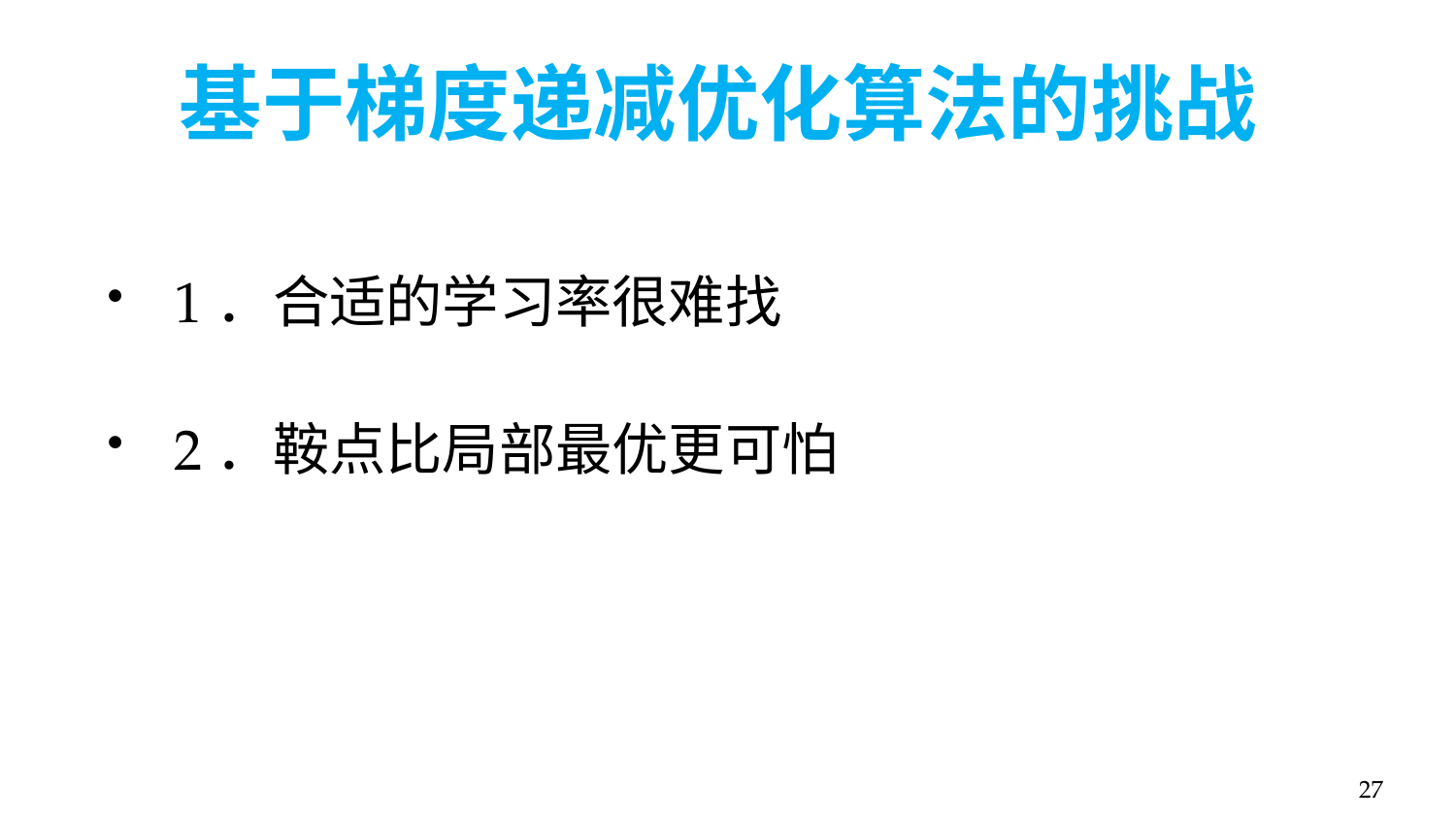

# 基于梯度递减优化算法的挑战
1．合适的学习率很难找
2．鞍点比局部最优更可怕

27